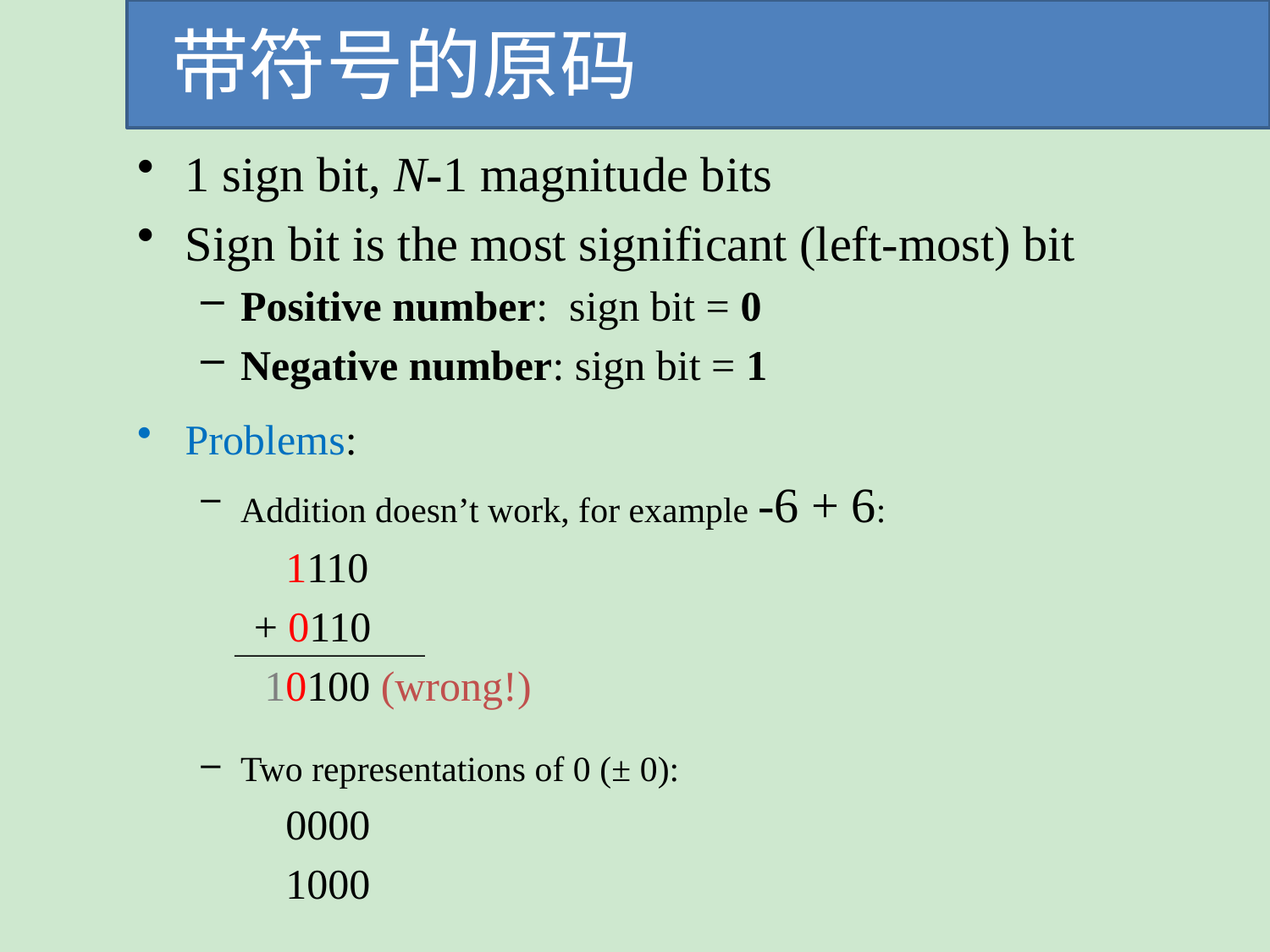

带符号的原码
1 sign bit, N-1 magnitude bits
Sign bit is the most significant (left-most) bit
Positive number:  sign bit = 0
Negative number: sign bit = 1

Problems:
Addition doesn’t work, for example -6 + 6:
              1110
           + 0110
            10100 (wrong!)

Two representations of 0 (± 0):
              0000
              1000